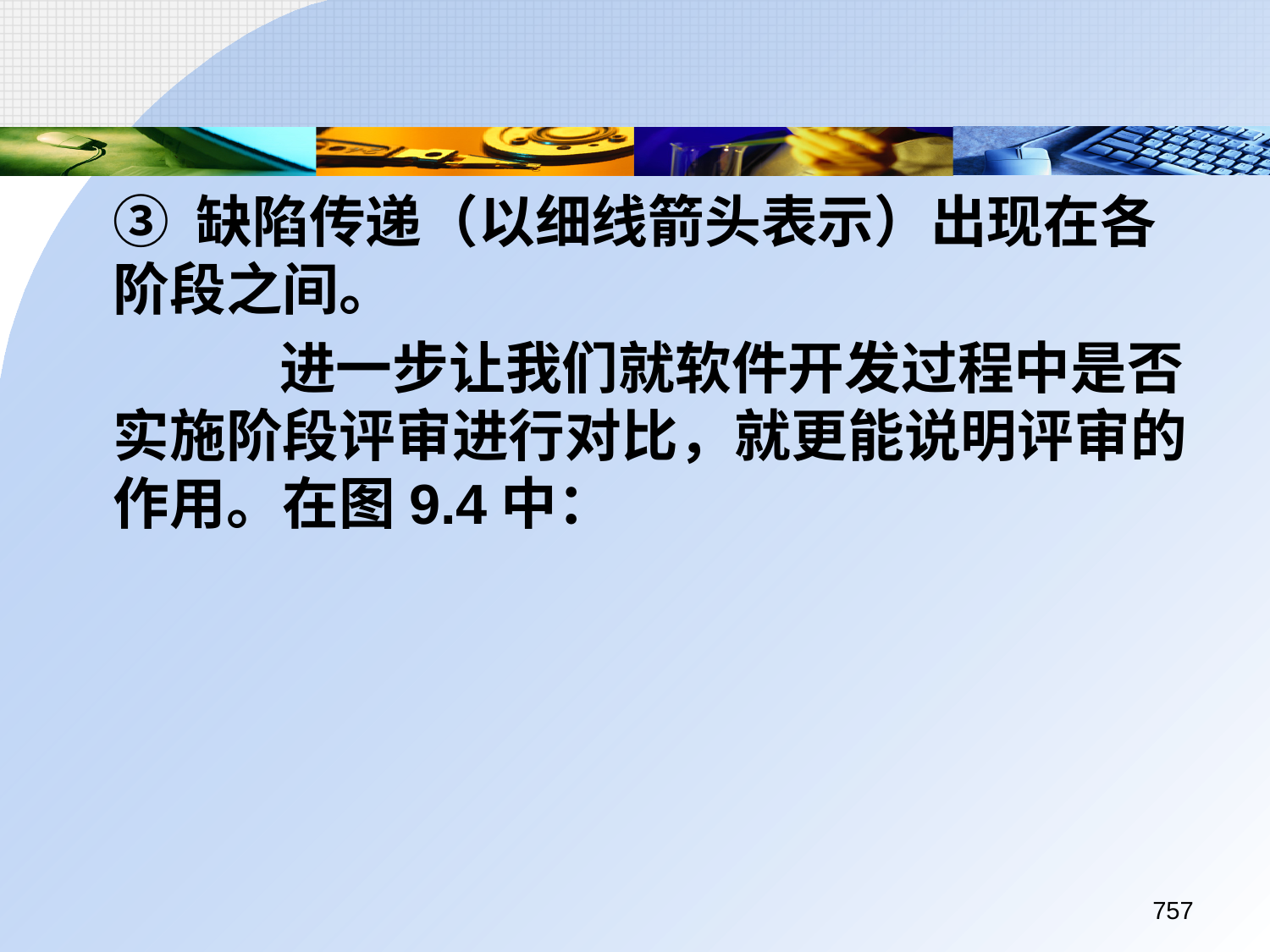

③ 缺陷传递（以细线箭头表示）出现在各阶段之间。
		  进一步让我们就软件开发过程中是否实施阶段评审进行对比，就更能说明评审的作用。在图9.4中：

757